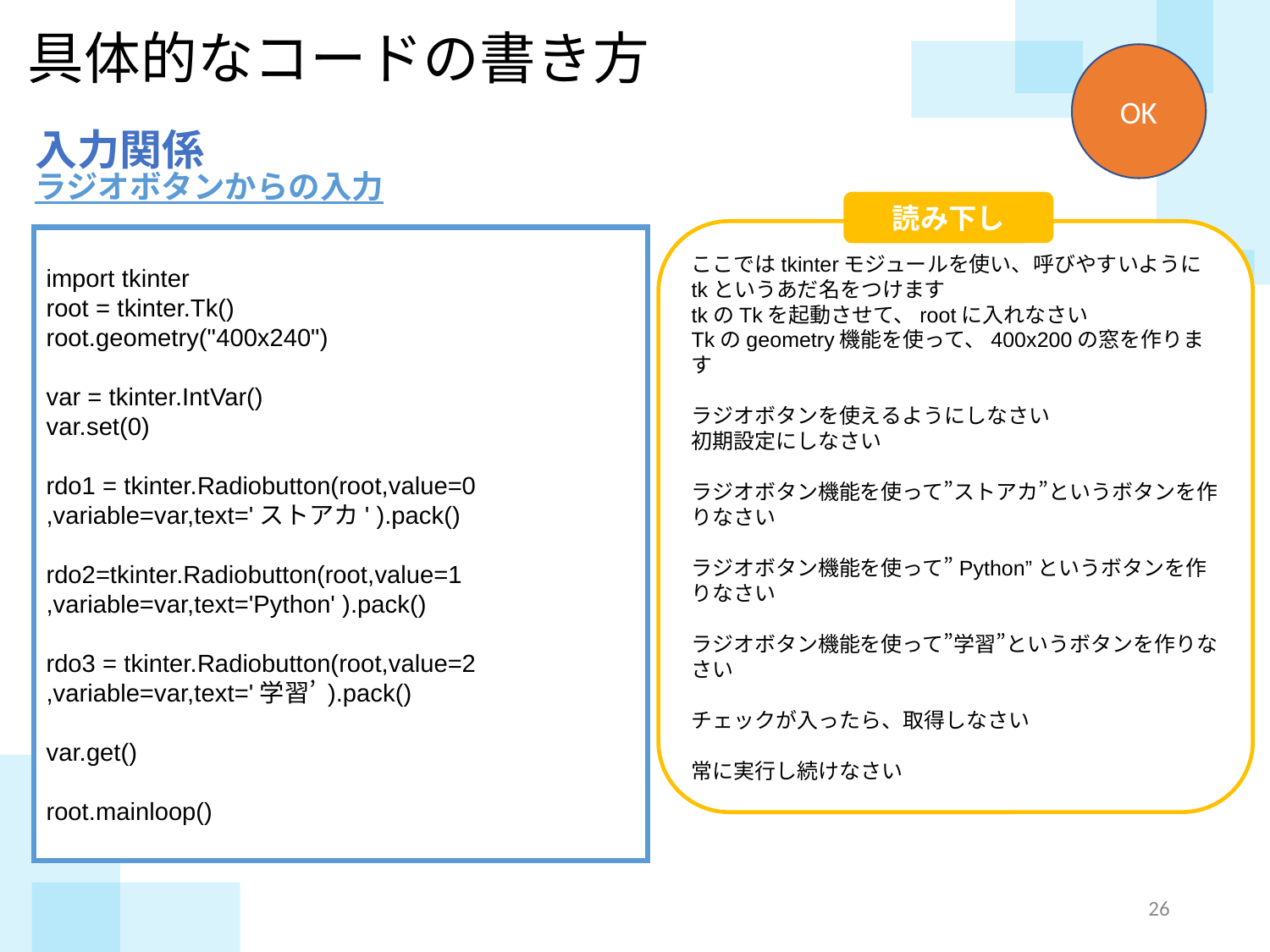

具体的なコードの書き方
OK
入力関係
ラジオボタンからの入力
読み下し
ここではtkinterモジュールを使い、呼びやすいようにtkというあだ名をつけます
tkのTkを起動させて、rootに入れなさい
Tkのgeometry機能を使って、400x200の窓を作ります

ラジオボタンを使えるようにしなさい
初期設定にしなさい

ラジオボタン機能を使って”ストアカ”というボタンを作りなさい

ラジオボタン機能を使って”Python”というボタンを作りなさい

ラジオボタン機能を使って”学習”というボタンを作りなさい

チェックが入ったら、取得しなさい

常に実行し続けなさい
import tkinter
root = tkinter.Tk()
root.geometry("400x240")

var = tkinter.IntVar()
var.set(0)

rdo1 = tkinter.Radiobutton(root,value=0
,variable=var,text='ストアカ' ).pack()

rdo2=tkinter.Radiobutton(root,value=1
,variable=var,text='Python' ).pack()

rdo3 = tkinter.Radiobutton(root,value=2
,variable=var,text='学習’ ).pack()

var.get()

root.mainloop()
26